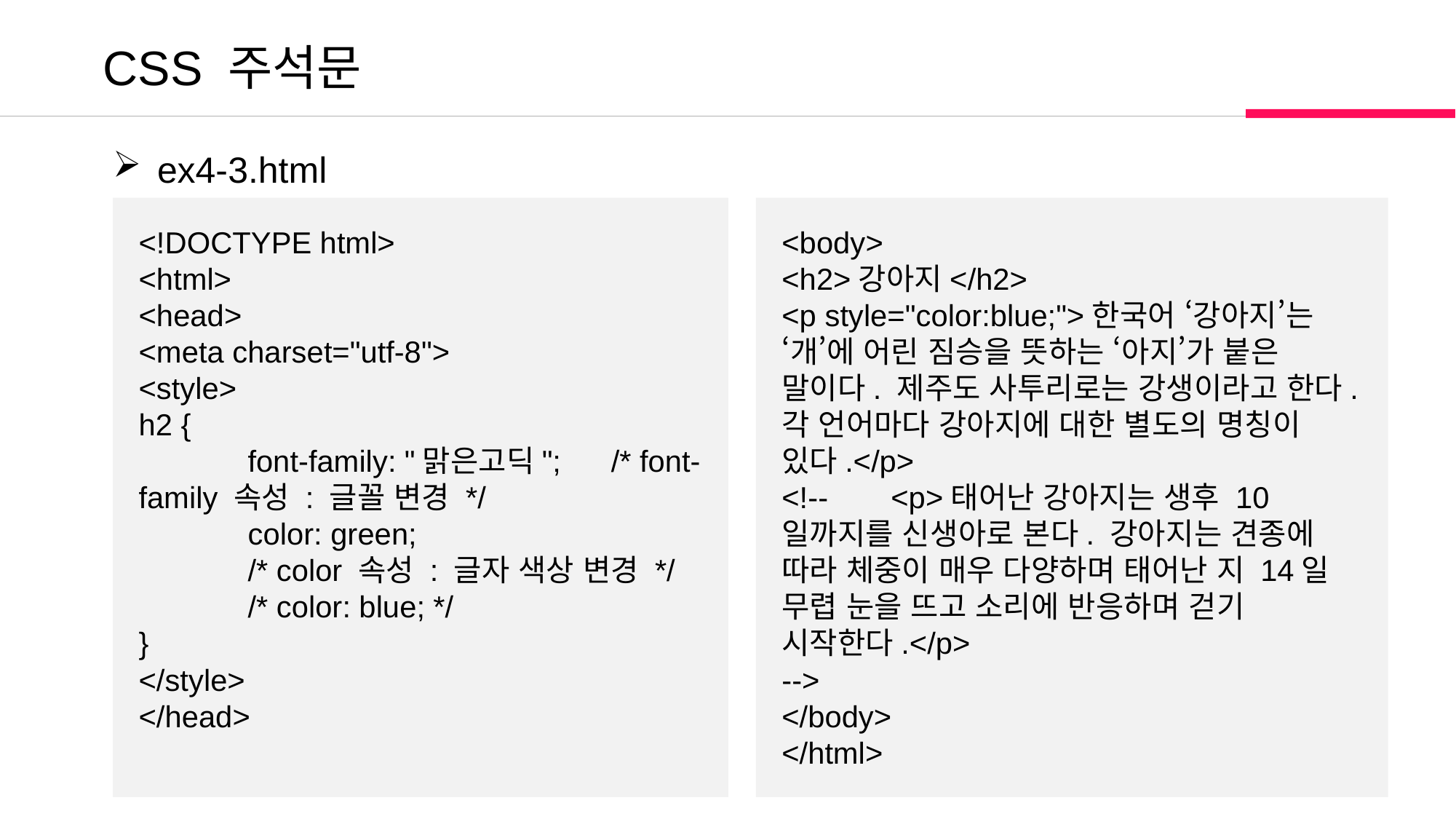

CSS 주석문

 ex4-3.html
<!DOCTYPE html>
<html>
<head>
<meta charset="utf-8">
<style>
h2 {
	font-family: "맑은고딕";      /* font-family 속성 : 글꼴 변경 */
	color: green;				/* color 속성 : 글자 색상 변경 */
	/* color: blue; */
}
</style>
</head>
<body>
<h2>강아지</h2>
<p style="color:blue;">한국어 ‘강아지’는 ‘개’에 어린 짐승을 뜻하는 ‘아지’가 붙은 말이다. 제주도 사투리로는 강생이라고 한다. 각 언어마다 강아지에 대한 별도의 명칭이 있다.</p>
<!--	<p>태어난 강아지는 생후 10일까지를 신생아로 본다. 강아지는 견종에 따라 체중이 매우 다양하며 태어난 지 14일 무렵 눈을 뜨고 소리에 반응하며 걷기 시작한다.</p>
-->
</body>
</html>